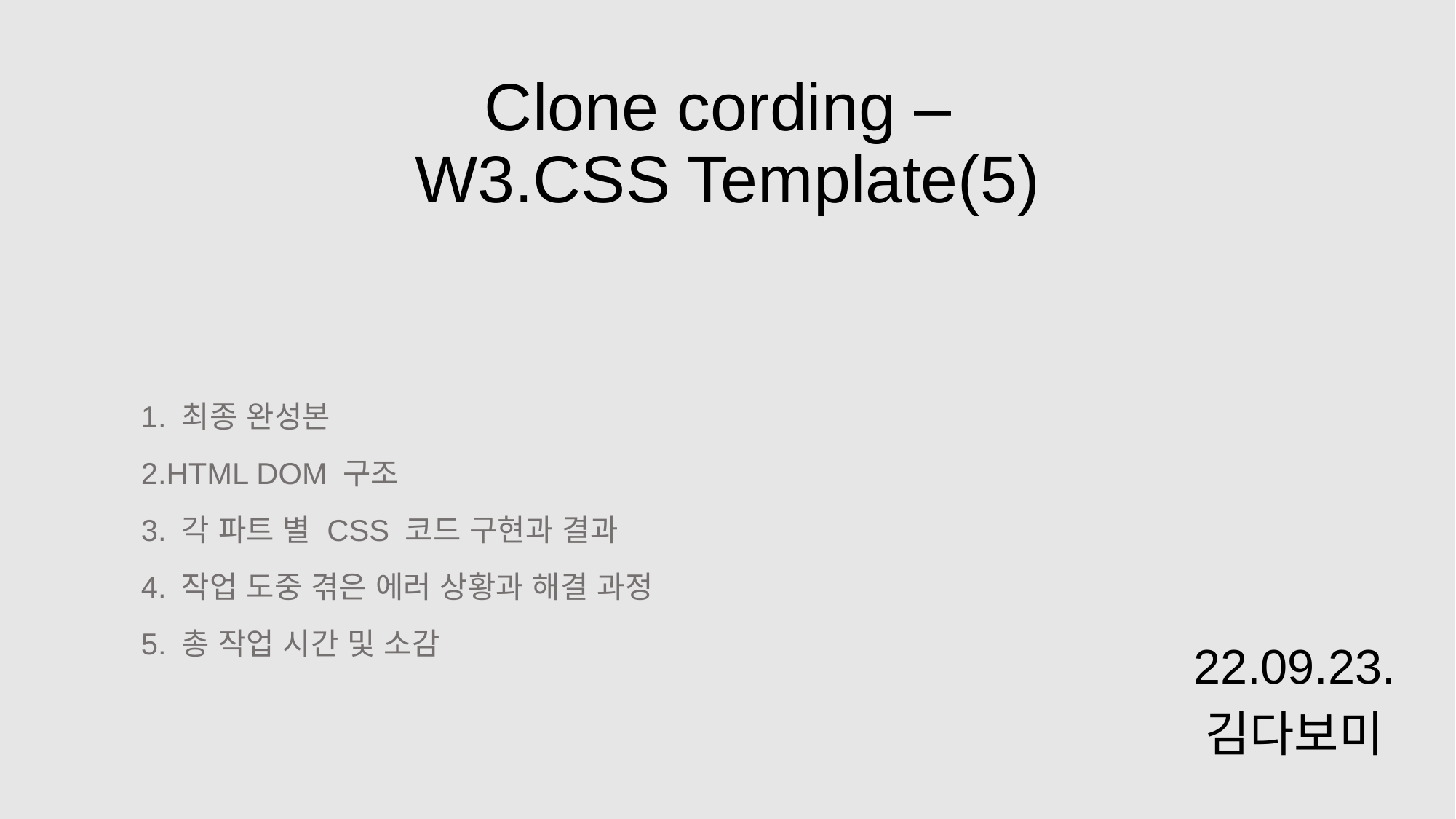

# Clone cording – W3.CSS Template(5)
1. 최종 완성본
2.HTML DOM 구조
3. 각 파트 별 CSS 코드 구현과 결과
4. 작업 도중 겪은 에러 상황과 해결 과정
5. 총 작업 시간 및 소감

22.09.23.
김다보미